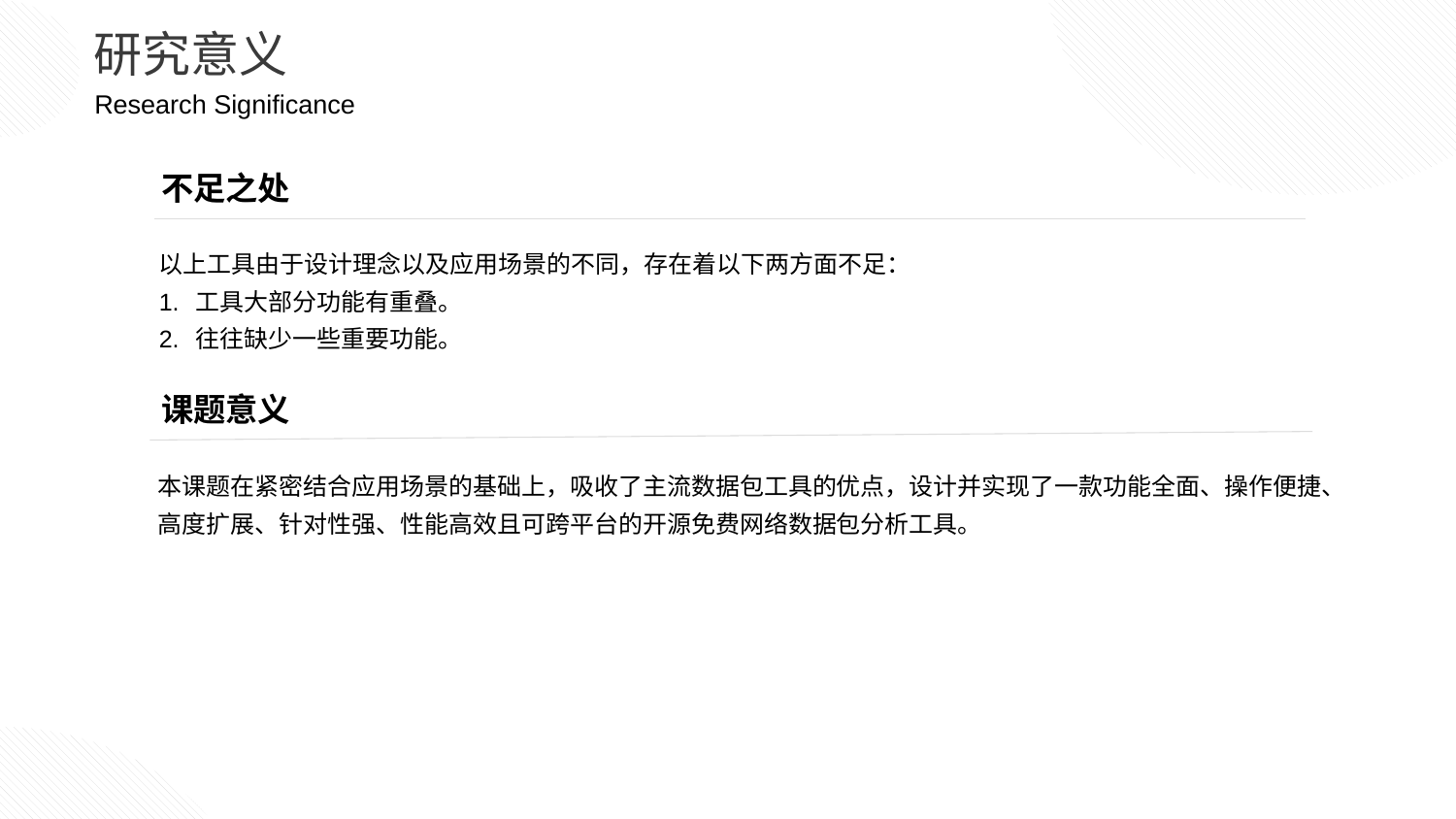

研究意义
Research Significance
不足之处
以上工具由于设计理念以及应用场景的不同，存在着以下两方面不足：
工具大部分功能有重叠。
往往缺少一些重要功能。
课题意义
不足

本课题在紧密结合应用场景的基础上，吸收了主流数据包工具的优点，设计并实现了一款功能全面、操作便捷、高度扩展、针对性强、性能高效且可跨平台的开源免费网络数据包分析工具。
意义